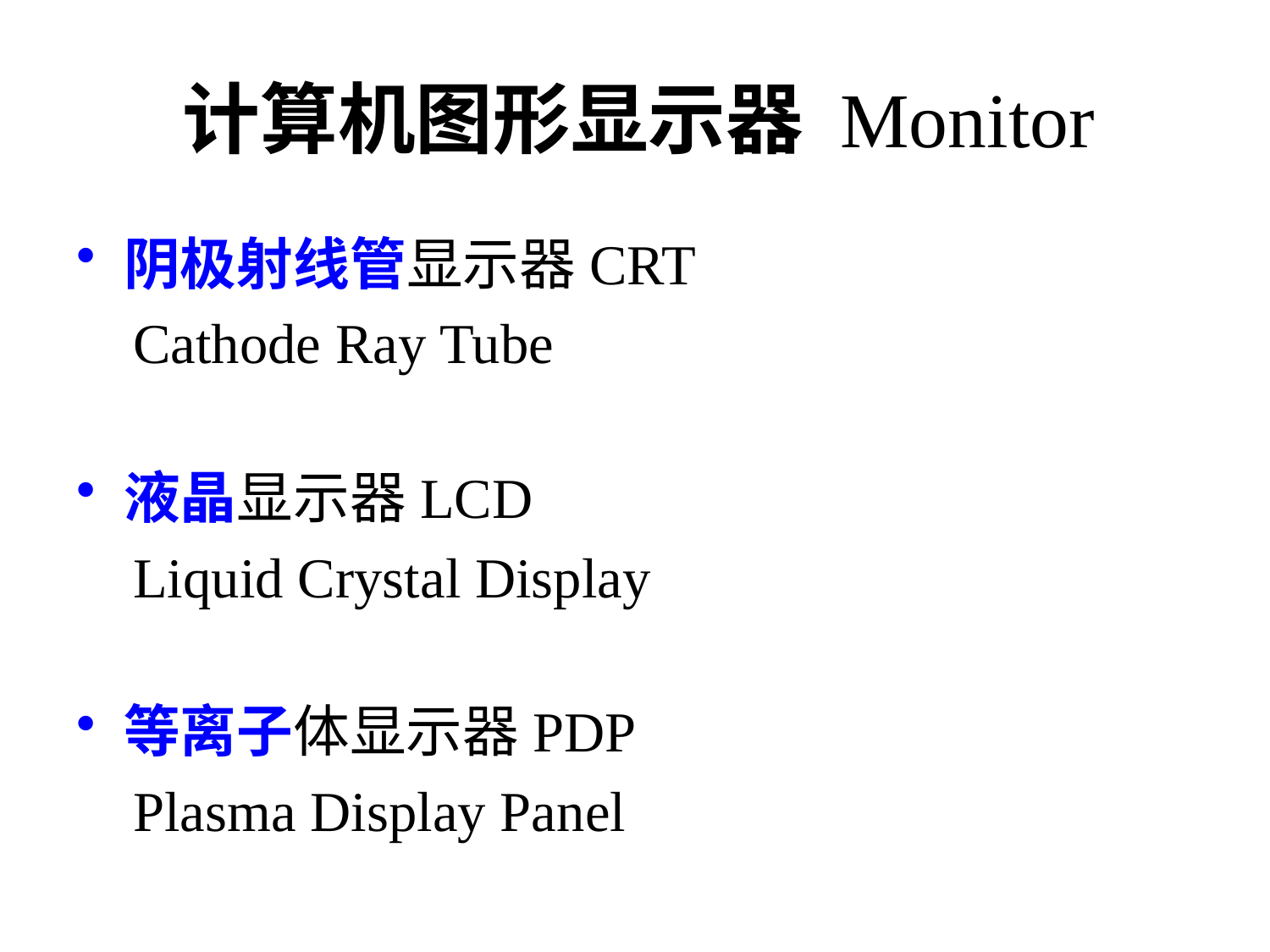

# 计算机图形显示器 Monitor
阴极射线管显示器CRT
    Cathode Ray Tube

液晶显示器LCD
    Liquid Crystal Display

等离子体显示器PDP
    Plasma Display Panel